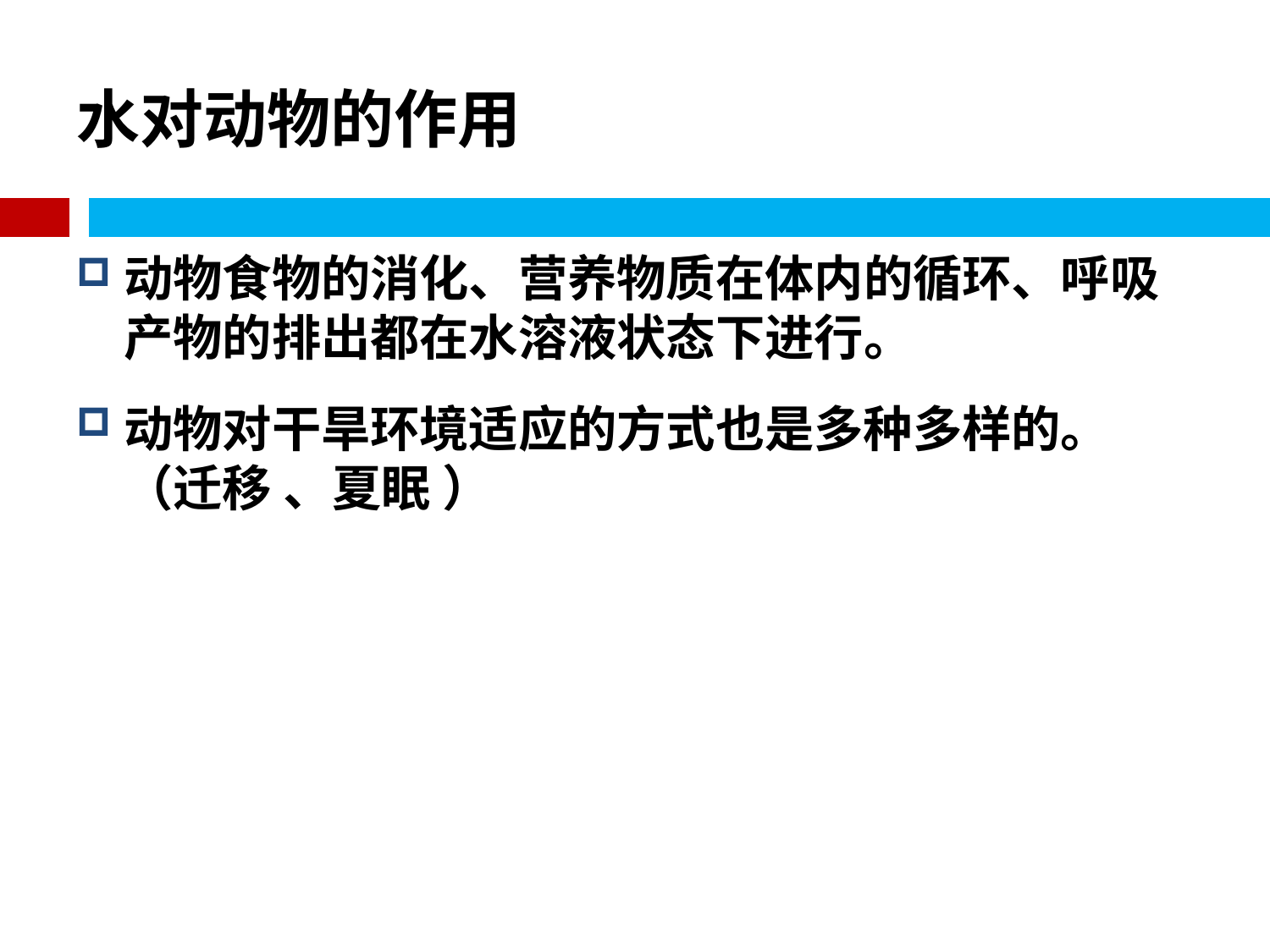

# 水对动物的作用
动物食物的消化、营养物质在体内的循环、呼吸产物的排出都在水溶液状态下进行。
动物对干旱环境适应的方式也是多种多样的。（迁移 、夏眠 ）